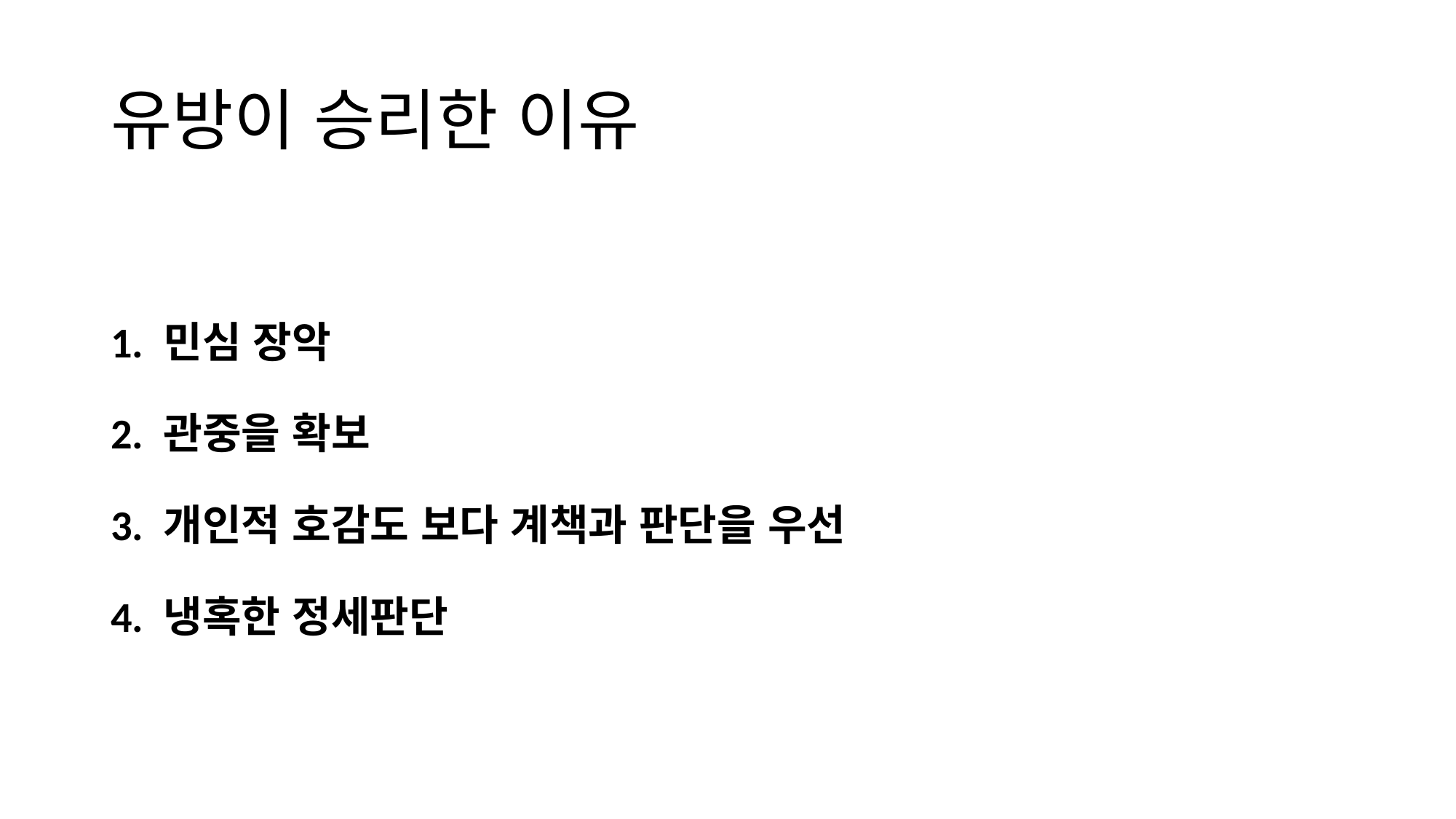

# 유방이 승리한 이유

1. 민심 장악
2. 관중을 확보
3. 개인적 호감도 보다 계책과 판단을 우선
4. 냉혹한 정세판단